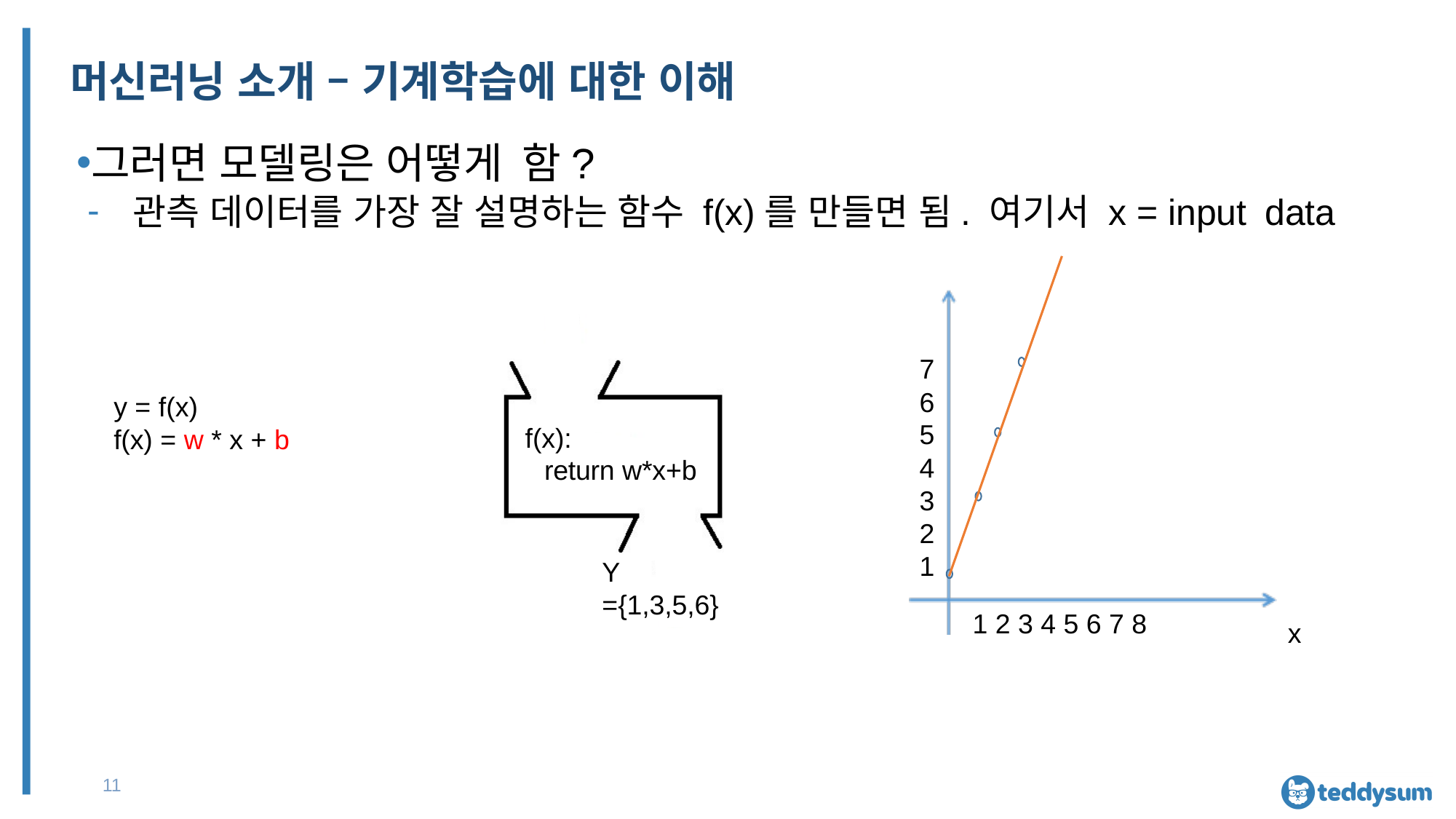

# 머신러닝 소개 – 기계학습에 대한 이해
그러면 모델링은 어떻게 함?
관측 데이터를 가장 잘 설명하는 함수 f(x)를 만들면 됨. 여기서 x = input data

7
6
5
4
3
2
1

y = f(x)
f(x) = w * x + b
f(x):
return w*x+b

Y ={1,3,5,6}

1 2 3 4 5 6 7 8
x
11